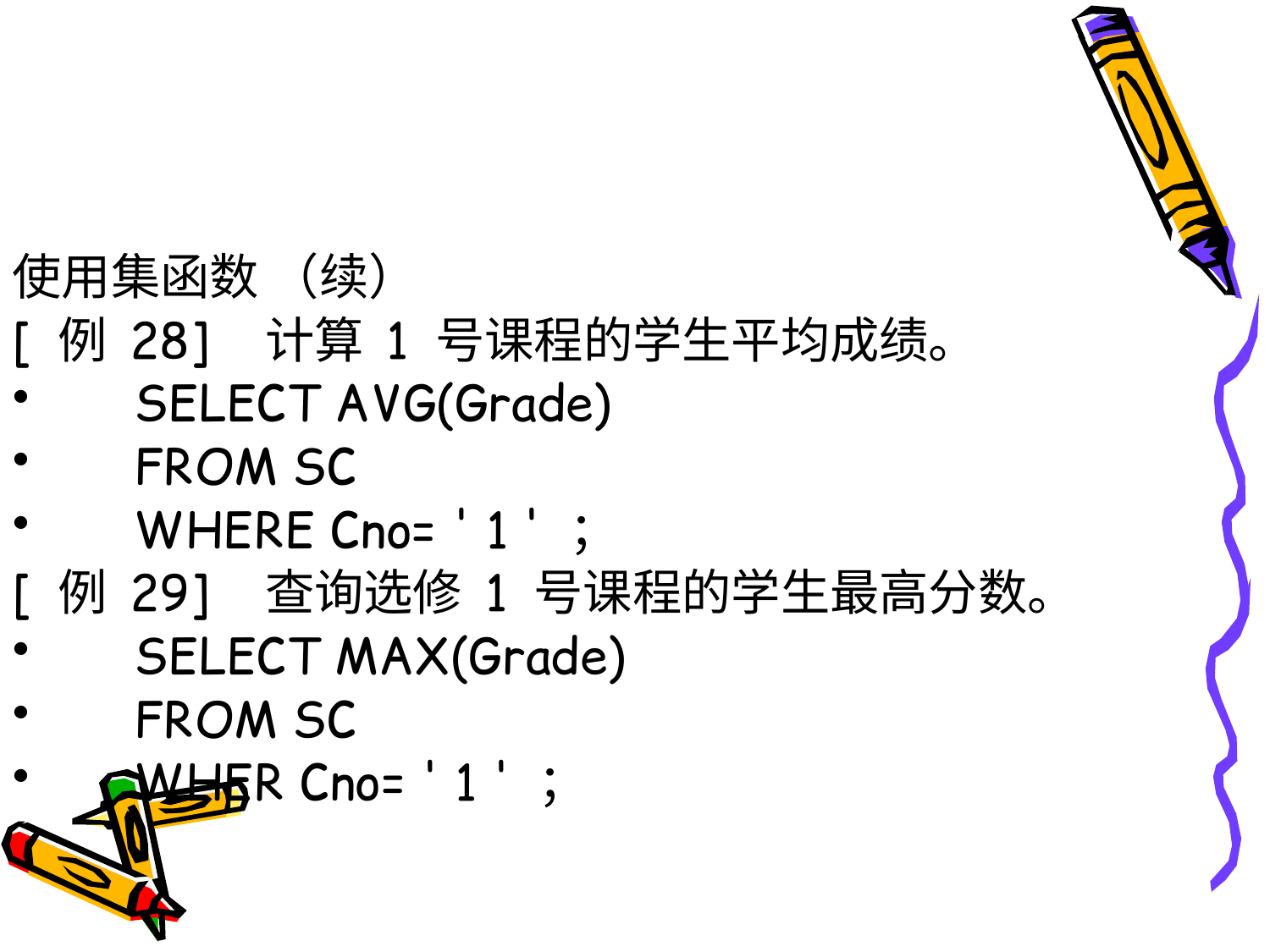

#
使用集函数 （续）
[ 例 28]   计算 1 号课程的学生平均成绩。
     SELECT AVG(Grade)
     FROM SC
     WHERE Cno= ' 1 ' ；
[ 例 29]   查询选修 1 号课程的学生最高分数。
     SELECT MAX(Grade)
     FROM SC
     WHER Cno= ' 1 ' ；